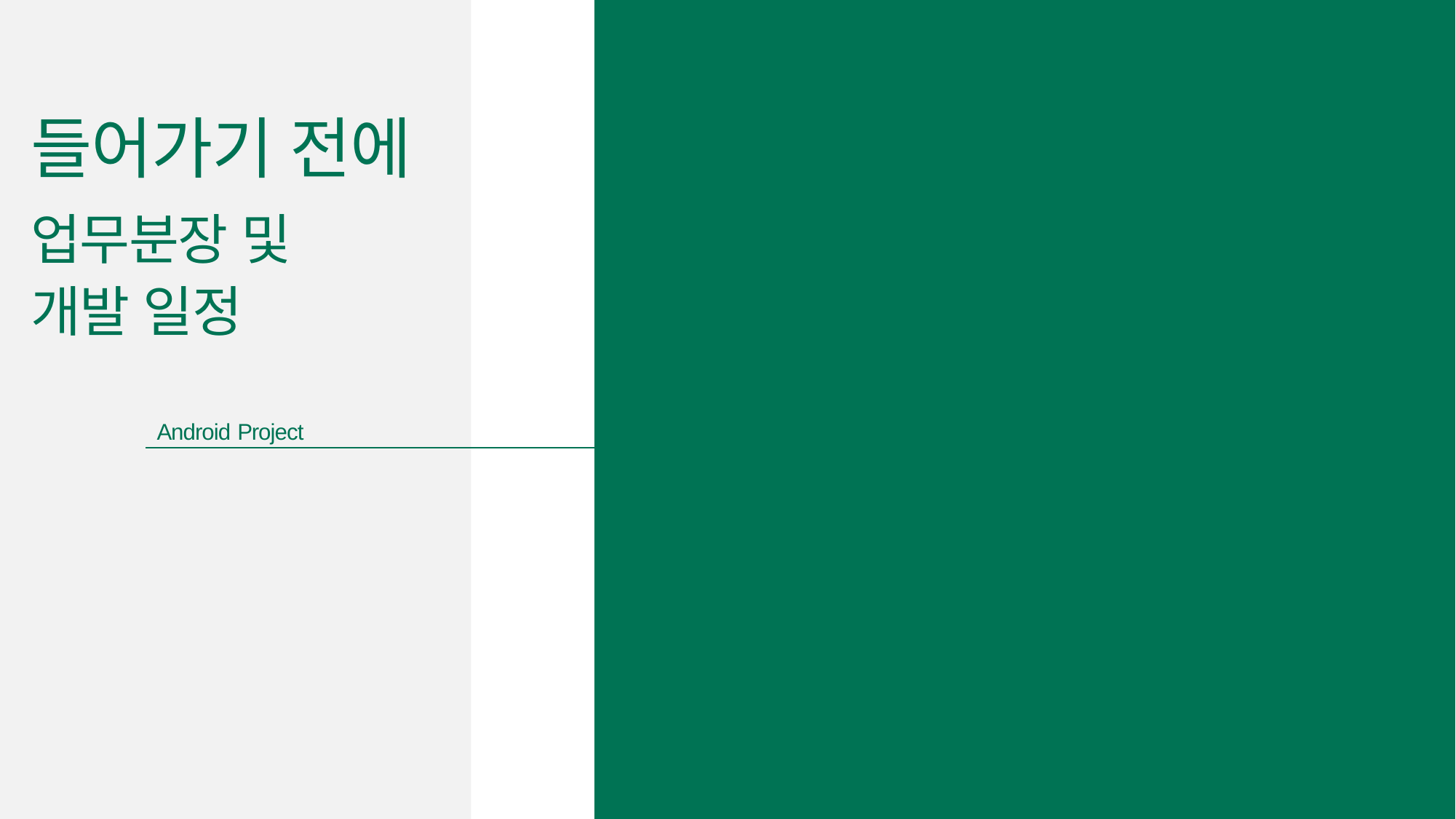

들어가기 전에
업무분장 및
개발 일정
프로젝트 기획 3주
프로젝트 디자인 설계 1주
메인 화면 개발 및 서브 화면(히라가나) 개발 3주
서브 화면(가타카나) 개발 1주
퀴즈 화면 및 결과 화면 개발 3주

Android Project